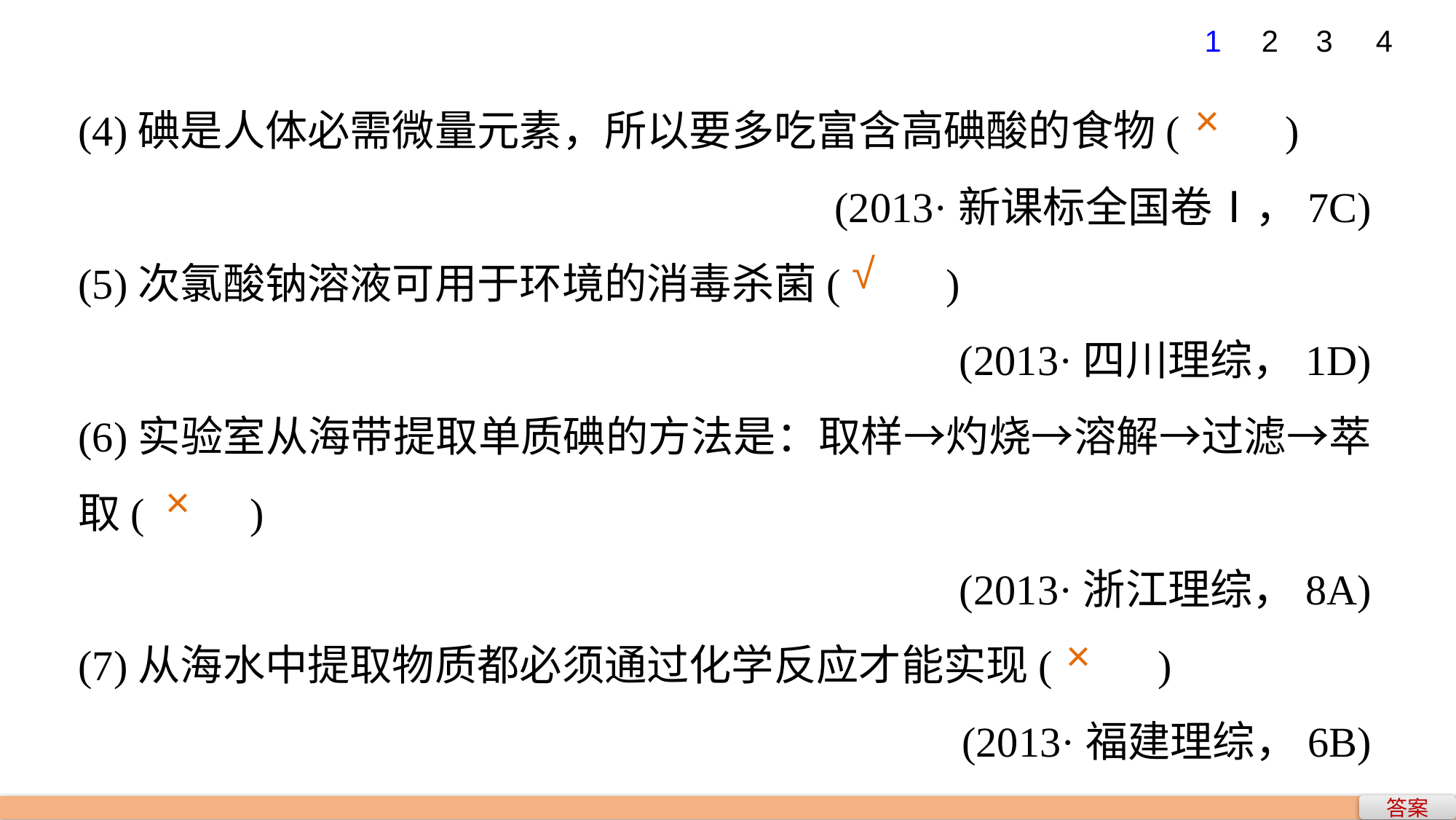

1
2
3
4
(4)碘是人体必需微量元素，所以要多吃富含高碘酸的食物(　　)
(2013·新课标全国卷Ⅰ，7C)
(5)次氯酸钠溶液可用于环境的消毒杀菌(　　)
(2013·四川理综，1D)
(6)实验室从海带提取单质碘的方法是：取样→灼烧→溶解→过滤→萃取(　　)
(2013·浙江理综，8A)
(7)从海水中提取物质都必须通过化学反应才能实现(　　)
(2013·福建理综，6B)
×
√
×
×
答案